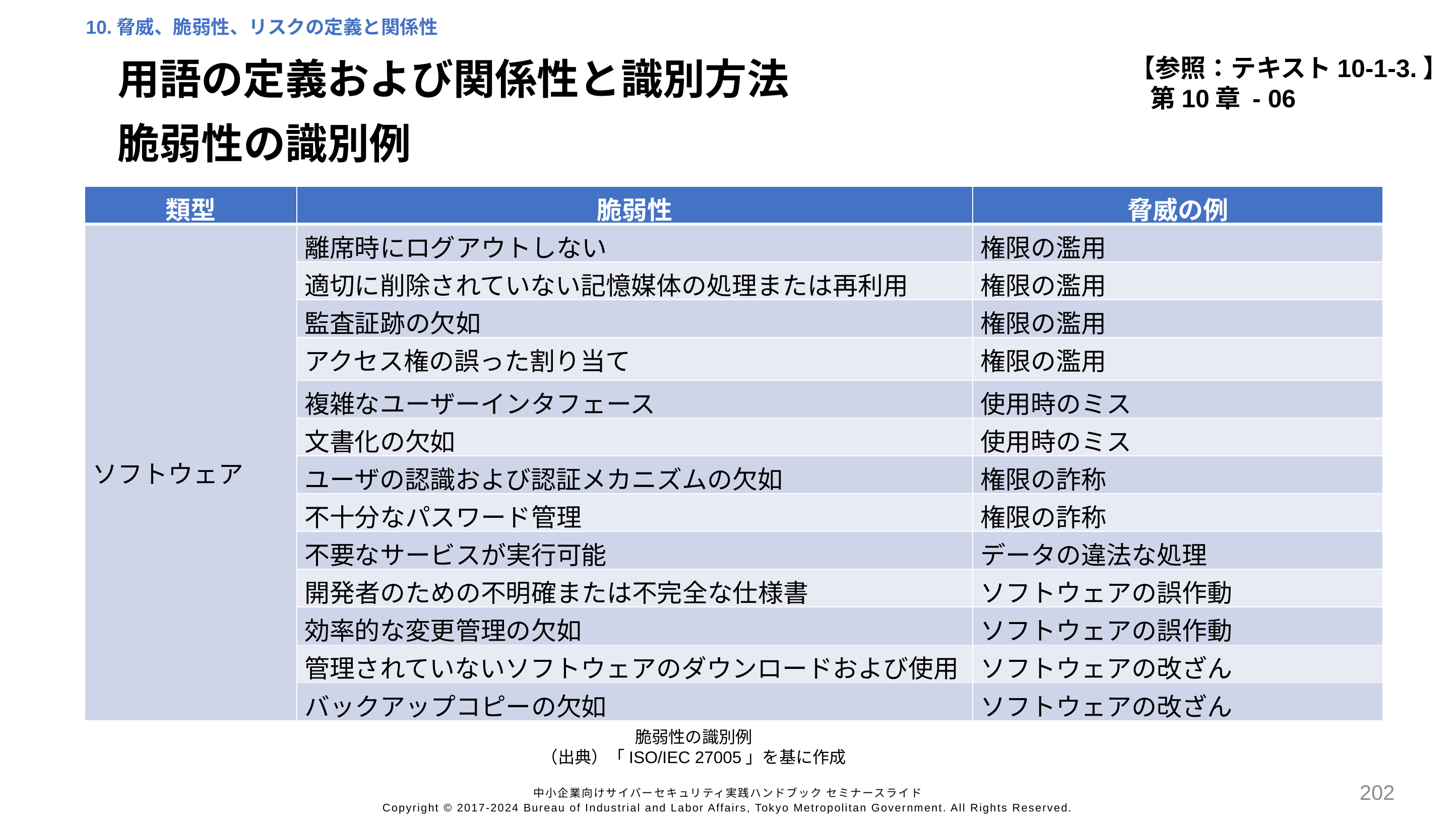

10.脅威、脆弱性、リスクの定義と関係性
【参照：テキスト10-1-3.】
第10章 - 06
用語の定義および関係性と識別方法
脆弱性の識別例
| 類型 | 脆弱性 | 脅威の例 |
| --- | --- | --- |
| ソフトウェア | 離席時にログアウトしない | 権限の濫用 |
|  | 適切に削除されていない記憶媒体の処理または再利用 | 権限の濫用 |
|  | 監査証跡の欠如 | 権限の濫用 |
|  | アクセス権の誤った割り当て | 権限の濫用 |
|  | 複雑なユーザーインタフェース | 使用時のミス |
|  | 文書化の欠如 | 使用時のミス |
|  | ユーザの認識および認証メカニズムの欠如 | 権限の詐称 |
|  | 不十分なパスワード管理 | 権限の詐称 |
|  | 不要なサービスが実行可能 | データの違法な処理 |
|  | 開発者のための不明確または不完全な仕様書 | ソフトウェアの誤作動 |
|  | 効率的な変更管理の欠如 | ソフトウェアの誤作動 |
|  | 管理されていないソフトウェアのダウンロードおよび使用 | ソフトウェアの改ざん |
|  | バックアップコピーの欠如 | ソフトウェアの改ざん |
脆弱性の識別例
（出典）「ISO/IEC 27005」を基に作成
202